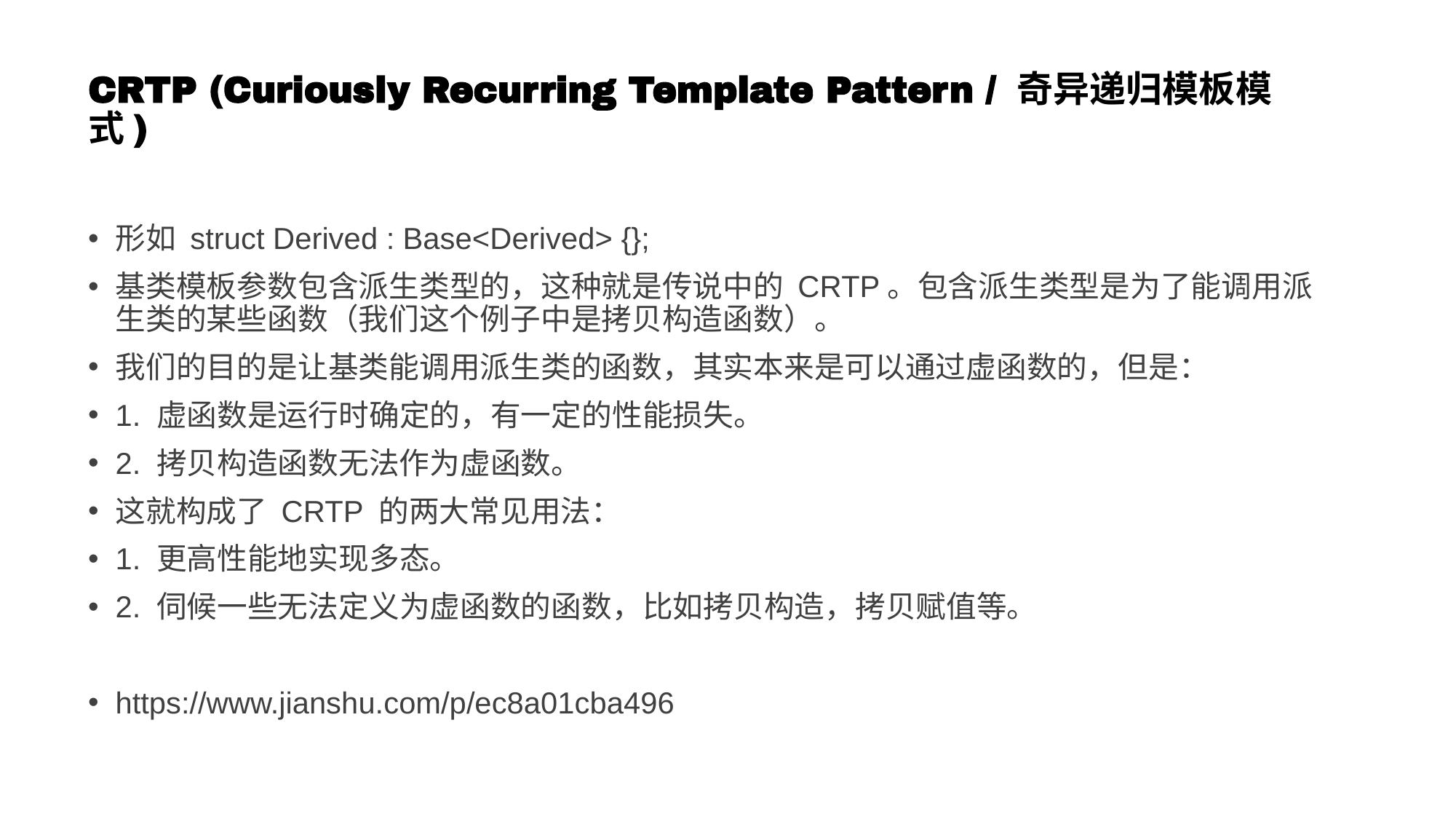

# CRTP (Curiously Recurring Template Pattern / 奇异递归模板模式)
形如 struct Derived : Base<Derived> {};
基类模板参数包含派生类型的，这种就是传说中的 CRTP。包含派生类型是为了能调用派生类的某些函数（我们这个例子中是拷贝构造函数）。
我们的目的是让基类能调用派生类的函数，其实本来是可以通过虚函数的，但是：
1. 虚函数是运行时确定的，有一定的性能损失。
2. 拷贝构造函数无法作为虚函数。
这就构成了 CRTP 的两大常见用法：
1. 更高性能地实现多态。
2. 伺候一些无法定义为虚函数的函数，比如拷贝构造，拷贝赋值等。

https://www.jianshu.com/p/ec8a01cba496